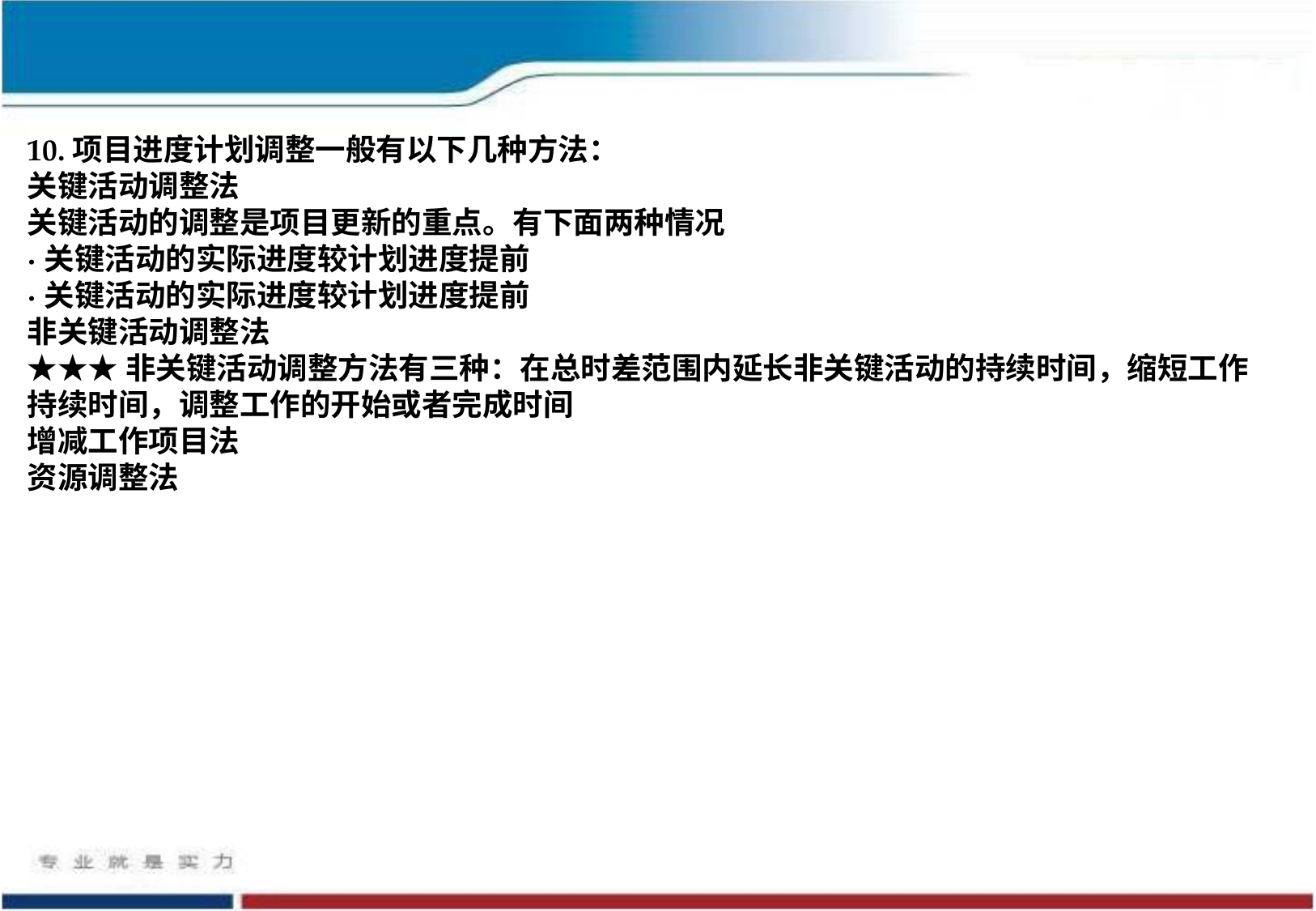

10.项目进度计划调整一般有以下几种方法：
关键活动调整法
关键活动的调整是项目更新的重点。有下面两种情况
·关键活动的实际进度较计划进度提前
·关键活动的实际进度较计划进度提前
非关键活动调整法
★★★非关键活动调整方法有三种：在总时差范围内延长非关键活动的持续时间，缩短工作持续时间，调整工作的开始或者完成时间
增减工作项目法
资源调整法